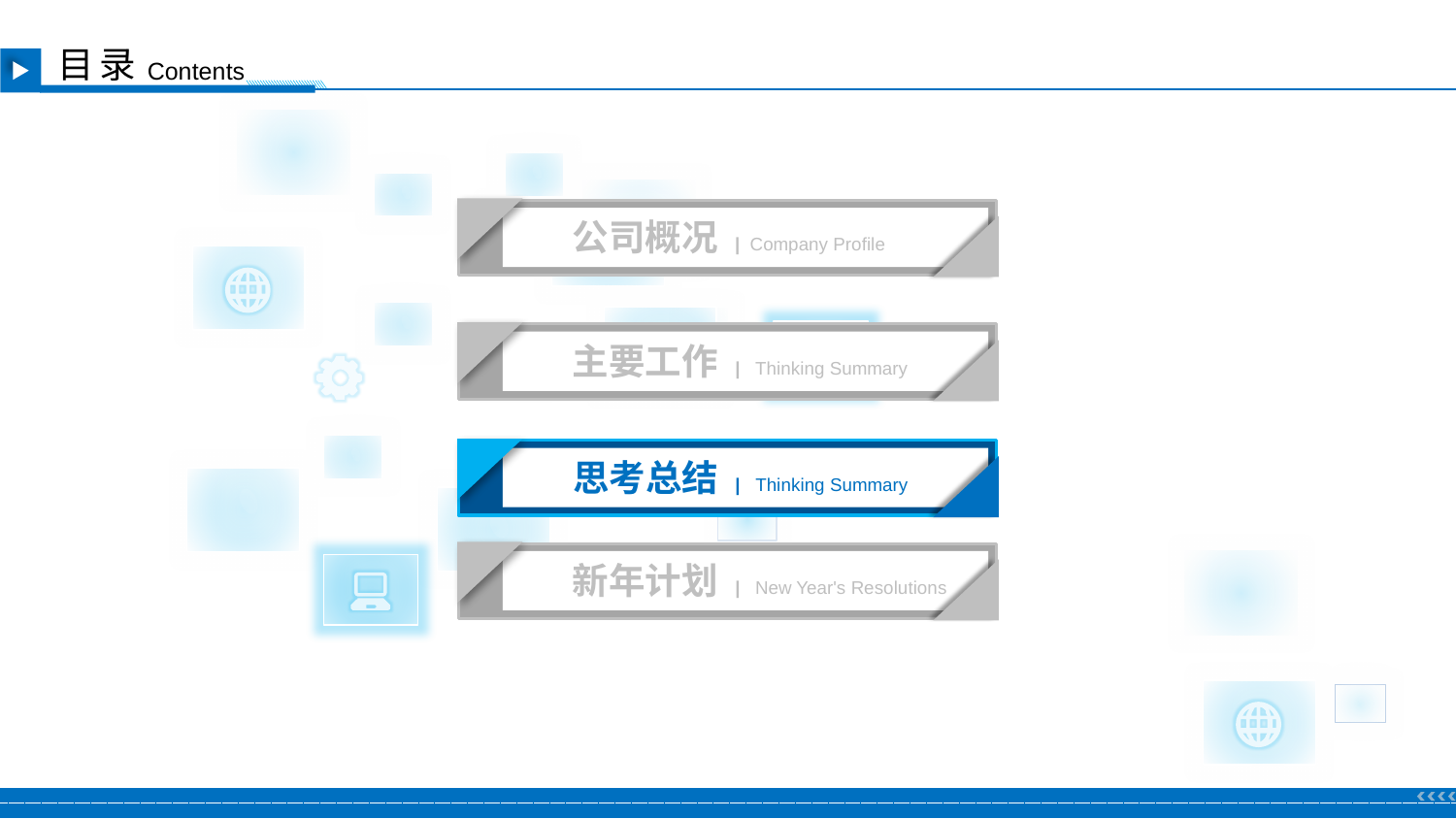

目录

Contents

公司概况  |  Company Profile

主要工作 |   Thinking Summary

思考总结 |   Thinking Summary

新年计划 |   New Year's Resolutions